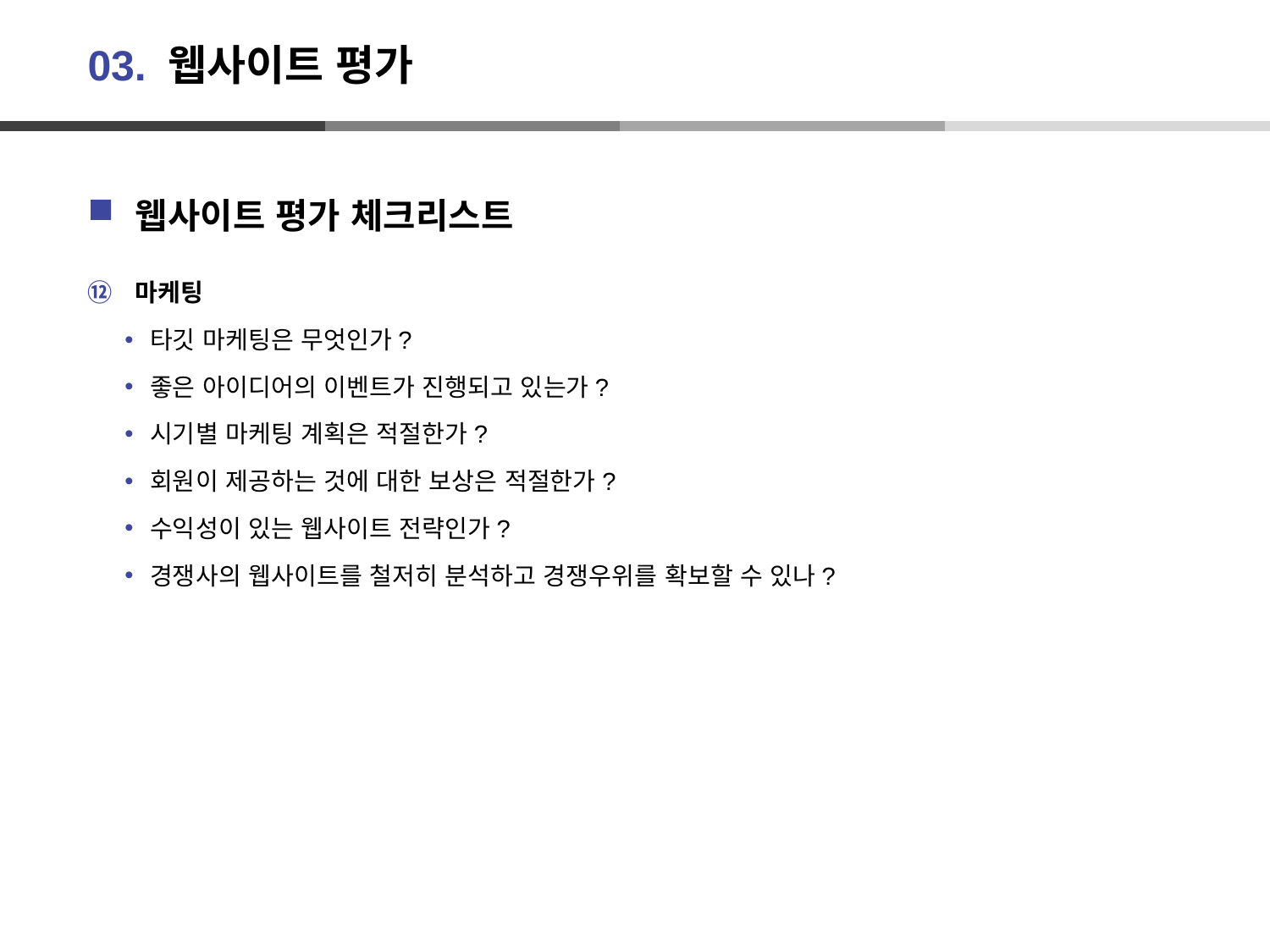

# 03. 웹사이트 평가
웹사이트 평가 체크리스트
마케팅
타깃 마케팅은 무엇인가?
좋은 아이디어의 이벤트가 진행되고 있는가?
시기별 마케팅 계획은 적절한가?
회원이 제공하는 것에 대한 보상은 적절한가?
수익성이 있는 웹사이트 전략인가?
경쟁사의 웹사이트를 철저히 분석하고 경쟁우위를 확보할 수 있나?